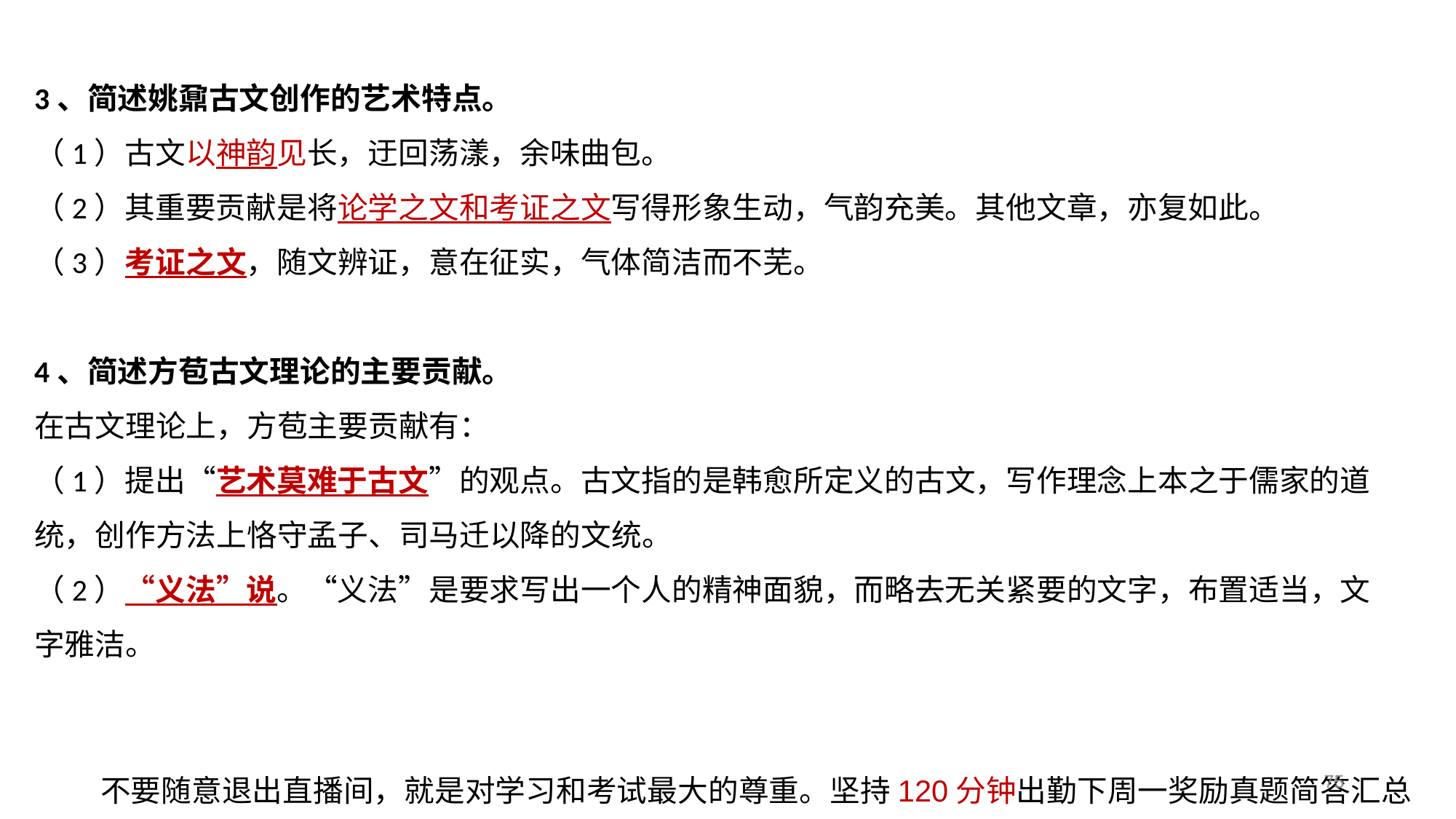

3、简述姚鼐古文创作的艺术特点。
（1）古文以神韵见长，迂回荡漾，余味曲包。
（2）其重要贡献是将论学之文和考证之文写得形象生动，气韵充美。其他文章，亦复如此。
（3）考证之文，随文辨证，意在征实，气体简洁而不芜。

4、简述方苞古文理论的主要贡献。
在古文理论上，方苞主要贡献有：
（1）提出“艺术莫难于古文”的观点。古文指的是韩愈所定义的古文，写作理念上本之于儒家的道统，创作方法上恪守孟子、司马迁以降的文统。
（2）“义法”说。“义法”是要求写出一个人的精神面貌，而略去无关紧要的文字，布置适当，文字雅洁。
75